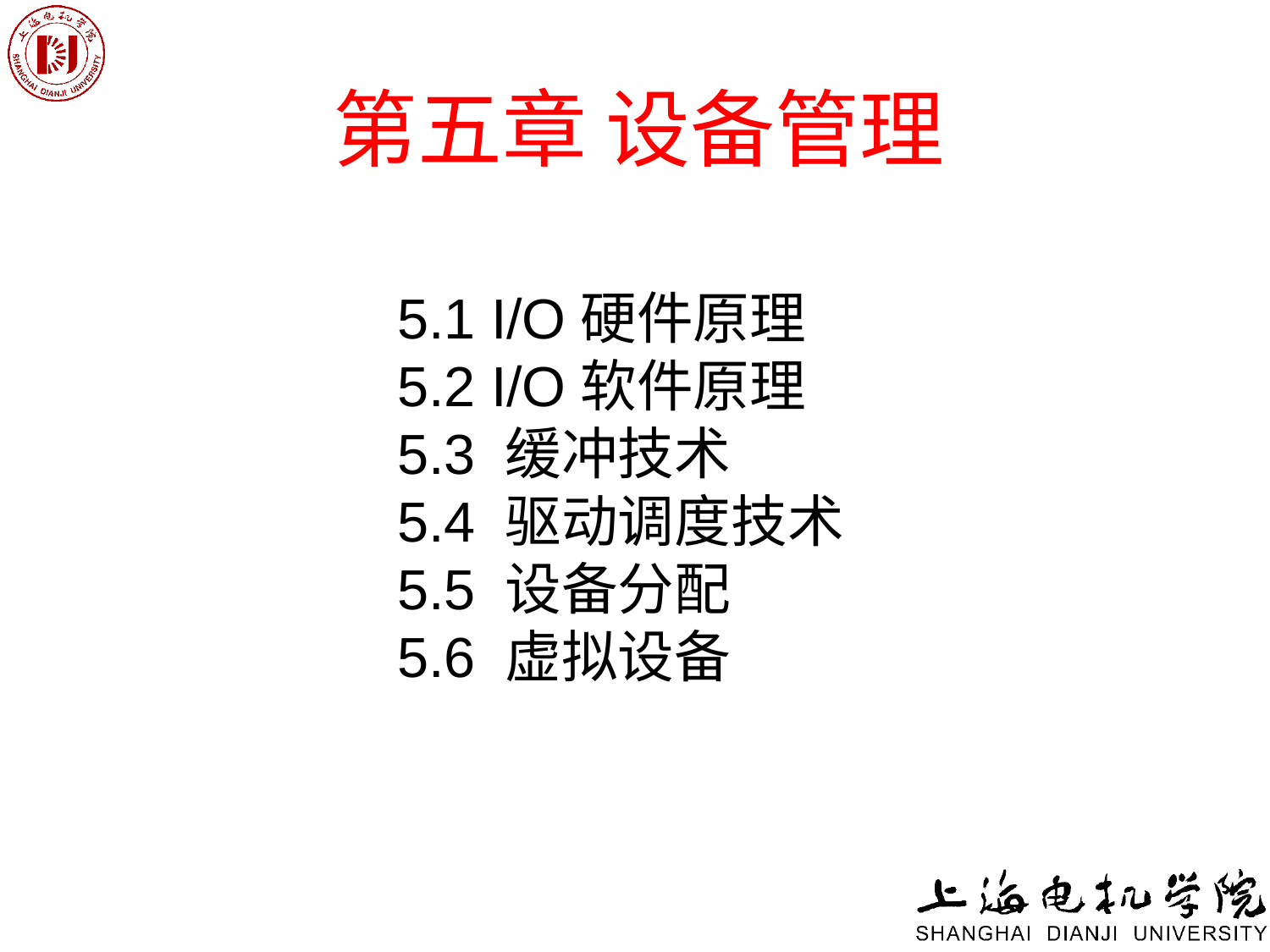

# 第五章 设备管理
5.1 I/O硬件原理
5.2 I/O软件原理
5.3 缓冲技术
5.4 驱动调度技术
5.5 设备分配
5.6 虚拟设备